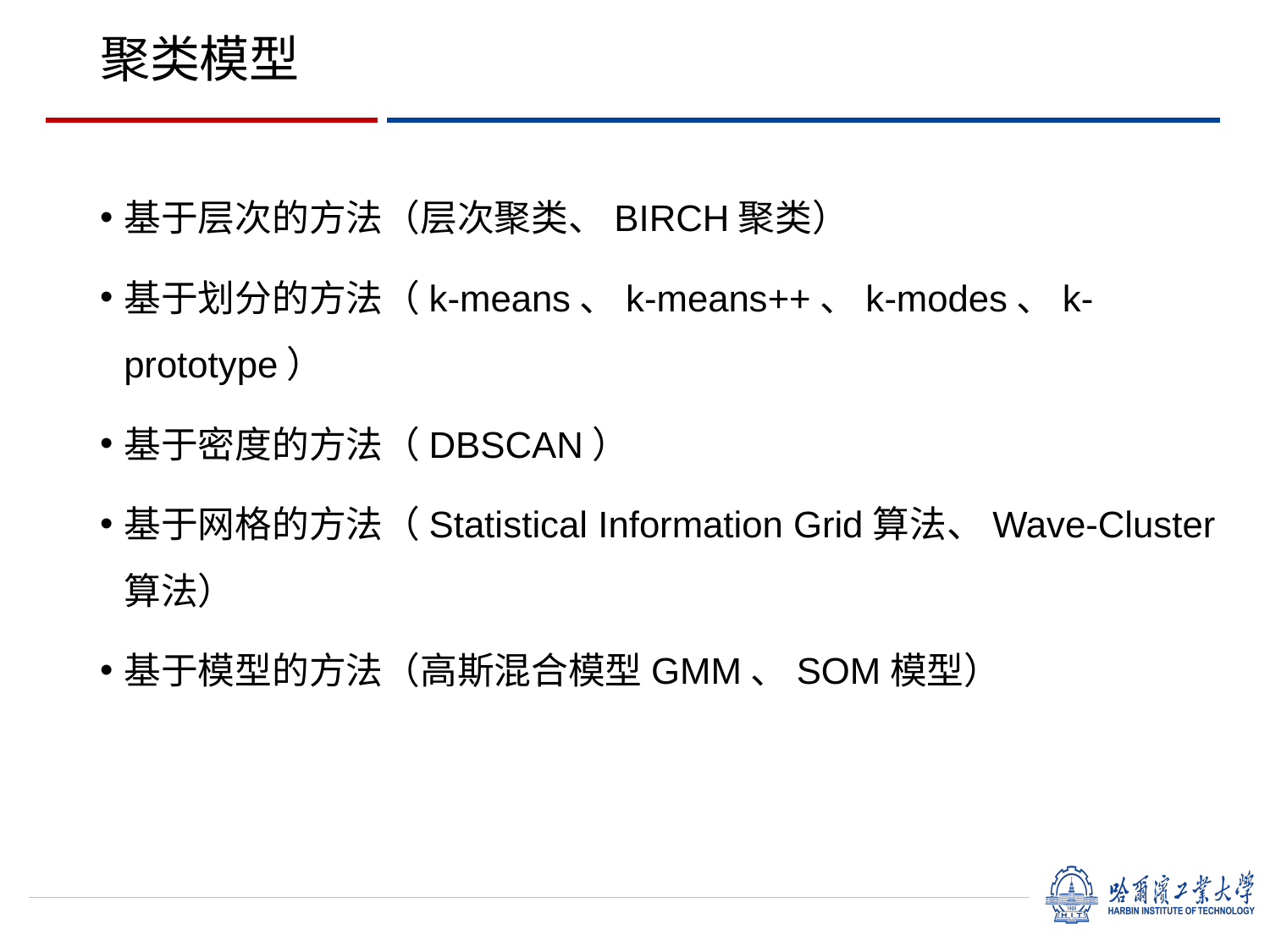

# 聚类模型
基于层次的方法（层次聚类、BIRCH聚类）
基于划分的方法（k-means、k-means++、k-modes、k-prototype）
基于密度的方法（DBSCAN）
基于网格的方法（Statistical Information Grid算法、Wave-Cluster算法）
基于模型的方法（高斯混合模型GMM、SOM模型）